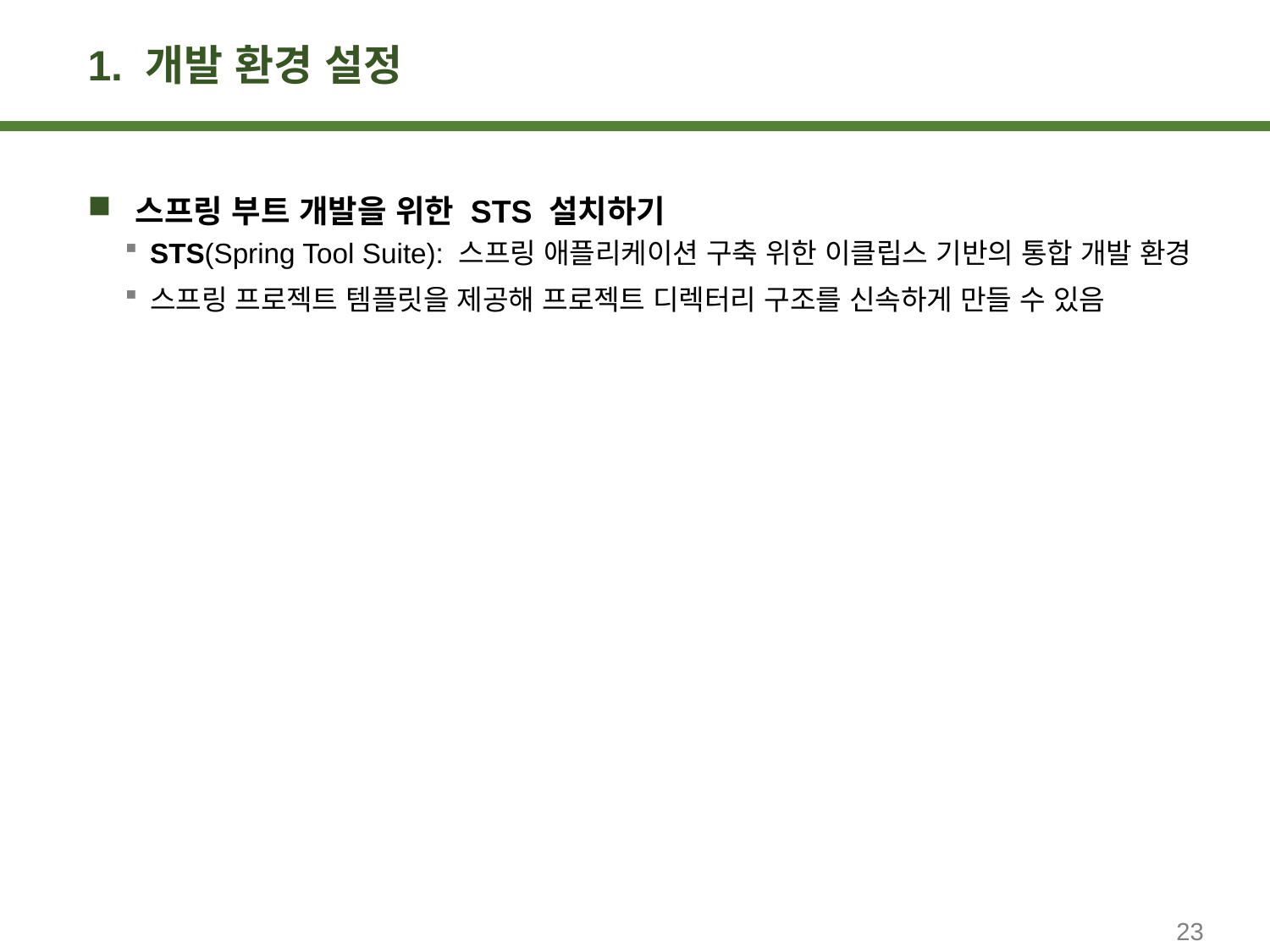

# 1. 개발 환경 설정
스프링 부트 개발을 위한 STS 설치하기
STS(Spring Tool Suite): 스프링 애플리케이션 구축 위한 이클립스 기반의 통합 개발 환경
스프링 프로젝트 템플릿을 제공해 프로젝트 디렉터리 구조를 신속하게 만들 수 있음